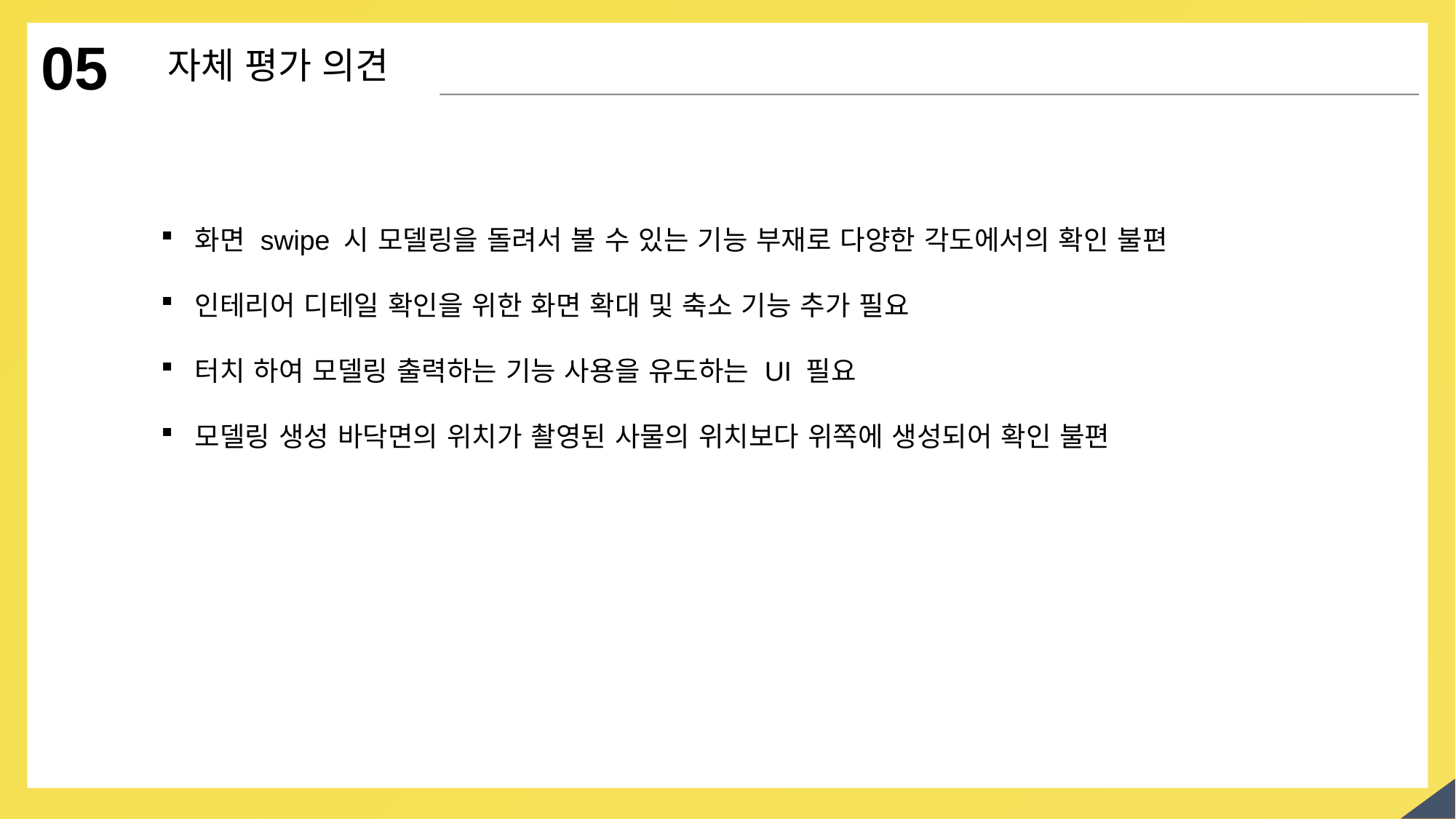

05
자체 평가 의견

화면 swipe 시 모델링을 돌려서 볼 수 있는 기능 부재로 다양한 각도에서의 확인 불편
인테리어 디테일 확인을 위한 화면 확대 및 축소 기능 추가 필요
터치 하여 모델링 출력하는 기능 사용을 유도하는 UI 필요
모델링 생성 바닥면의 위치가 촬영된 사물의 위치보다 위쪽에 생성되어 확인 불편